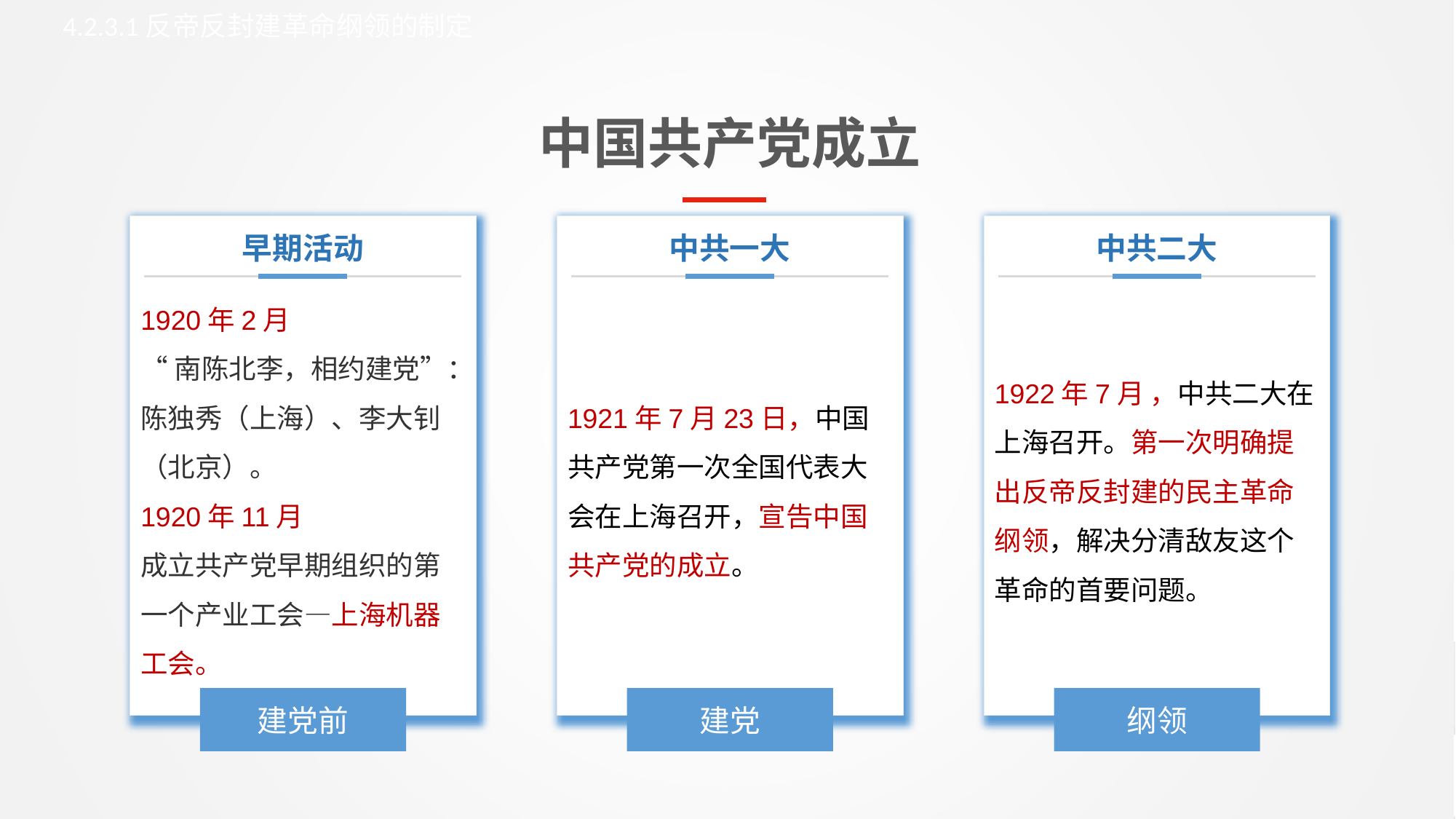

4.2.3.1反帝反封建革命纲领的制定
中国共产党成立
早期活动
1920年2月
“南陈北李，相约建党”：陈独秀（上海）、李大钊（北京）。
1920年11月
成立共产党早期组织的第一个产业工会—上海机器工会。
建党前
中共一大
1921年7月23日，中国共产党第一次全国代表大会在上海召开，宣告中国共产党的成立。
建党
中共二大
1922年7月 ，中共二大在上海召开。第一次明确提出反帝反封建的民主革命纲领，解决分清敌友这个革命的首要问题。
纲领